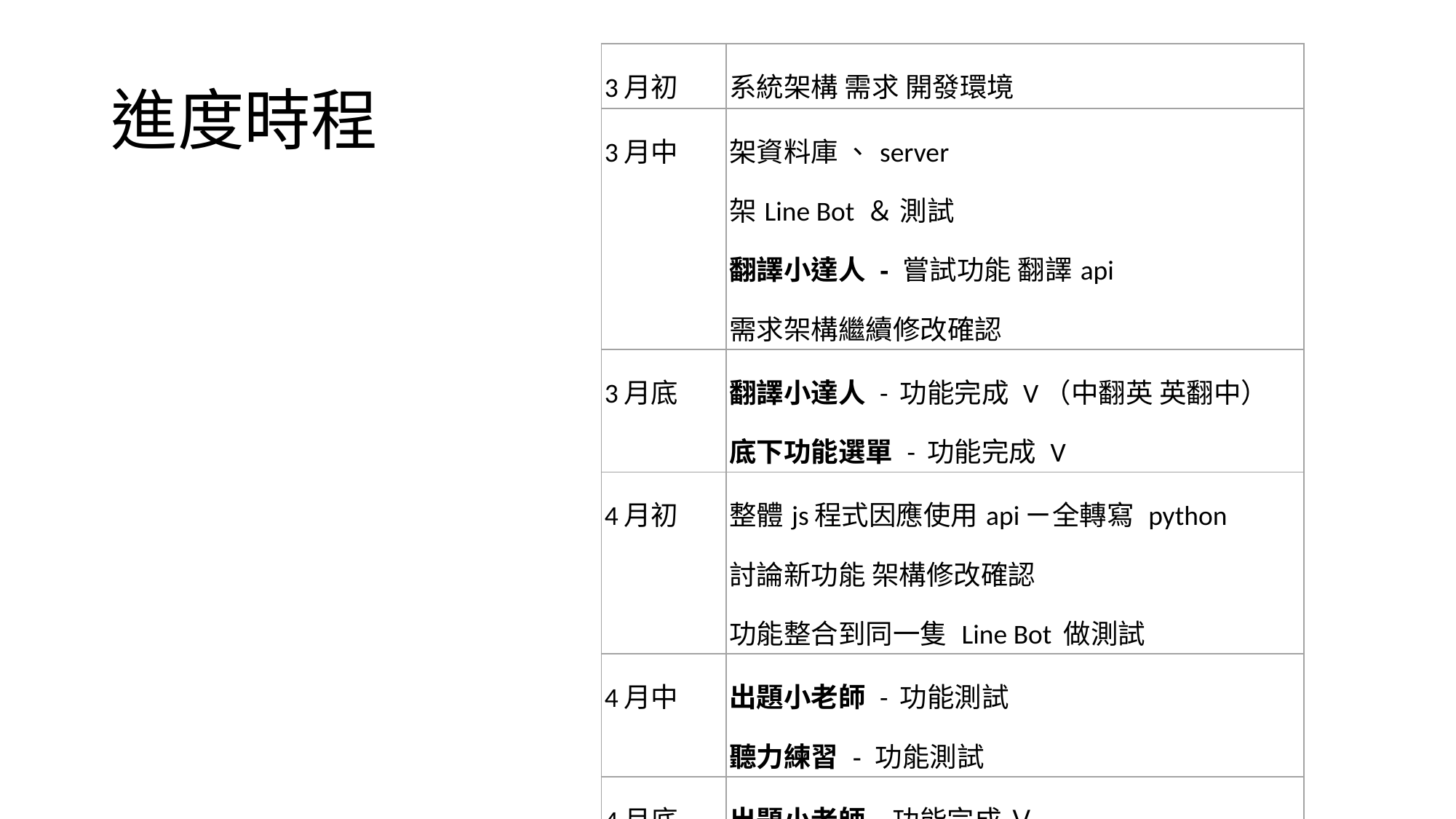

# 進度時程
| 3月初 | 系統架構 需求 開發環境 |
| --- | --- |
| 3月中 | 架資料庫 、server 架Line Bot ＆ 測試 翻譯小達人 - 嘗試功能 翻譯api 需求架構繼續修改確認 |
| 3月底 | 翻譯小達人 - 功能完成 V（中翻英 英翻中） 底下功能選單 - 功能完成 V |
| 4月初 | 整體js程式因應使用apiㄧ全轉寫 python 討論新功能 架構修改確認 功能整合到同一隻 Line Bot 做測試 |
| 4月中 | 出題小老師 - 功能測試 聽力練習 - 功能測試 |
| 4月底 | 出題小老師 – 功能完成 Ｖ 聽力練習 - 架構流程確定 - 跳至題目網站 |